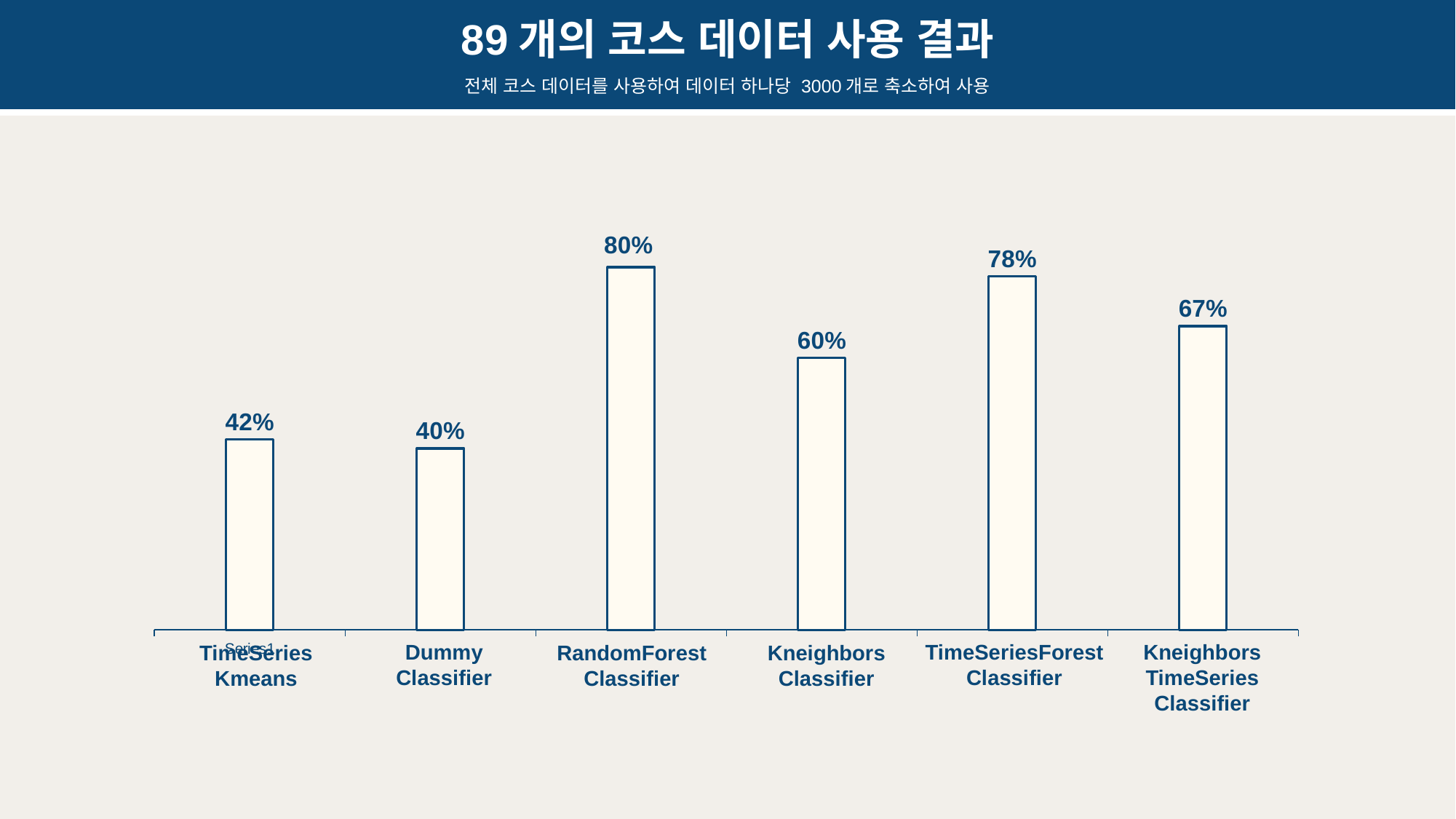

89개의 코스 데이터 사용 결과
전체 코스 데이터를 사용하여 데이터 하나당 3000개로 축소하여 사용

### Chart

| Category | walk |
|---|---|
|  | 0.42 |
|  | 0.4 |
|  | 0.8 |
|  | 0.6 |
|  | 0.78 |
|  | 0.67 |
TimeSeriesForestClassifier
Kneighbors
TimeSeries
Classifier
Dummy
Classifier
TimeSeries
Kmeans
RandomForestClassifier
Kneighbors
Classifier